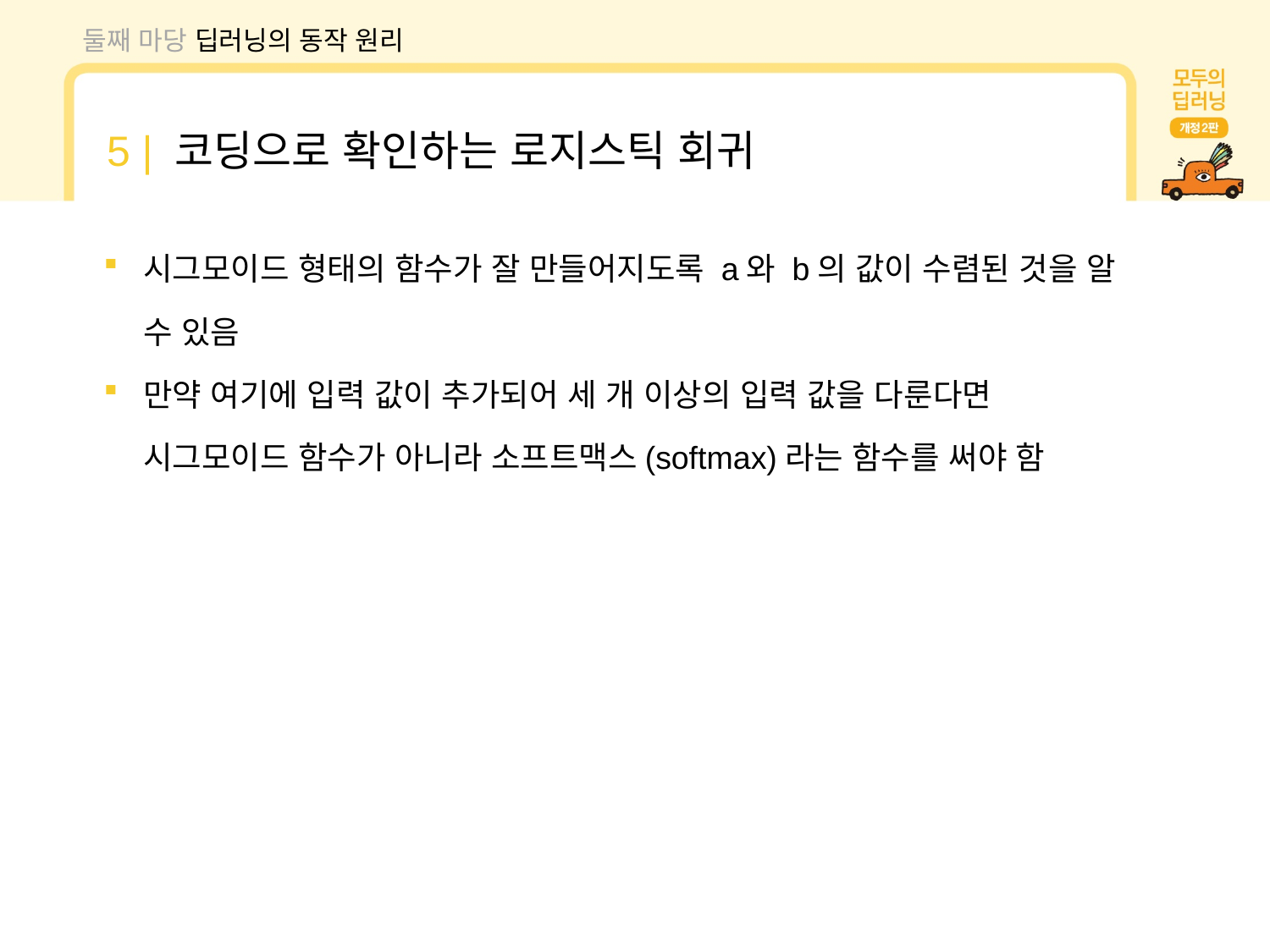

둘째 마당 딥러닝의 동작 원리
5 | 코딩으로 확인하는 로지스틱 회귀
시그모이드 형태의 함수가 잘 만들어지도록 a와 b의 값이 수렴된 것을 알 수 있음
만약 여기에 입력 값이 추가되어 세 개 이상의 입력 값을 다룬다면 시그모이드 함수가 아니라 소프트맥스(softmax)라는 함수를 써야 함